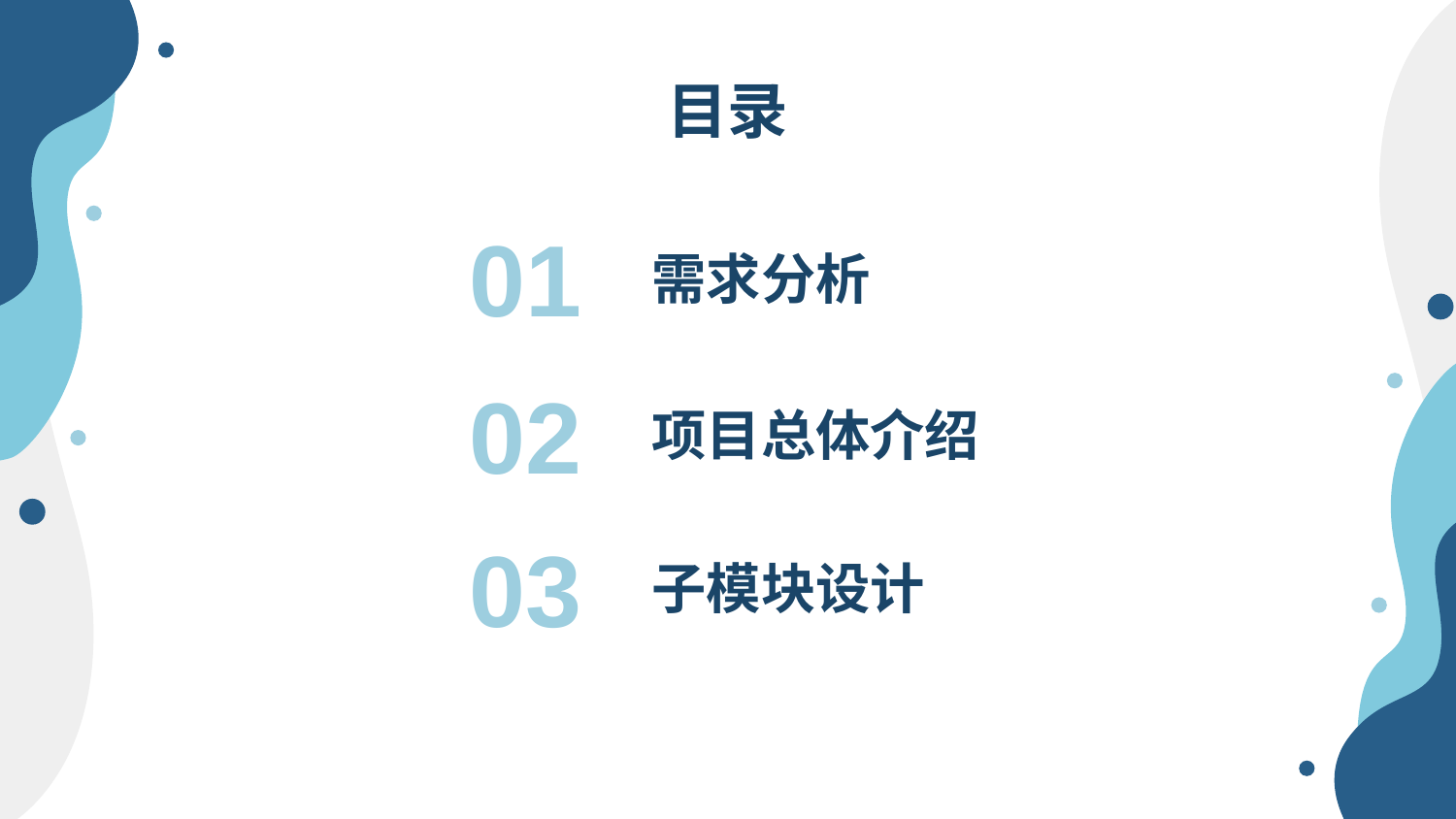

# 目录
01
需求分析
02
项目总体介绍
03
子模块设计